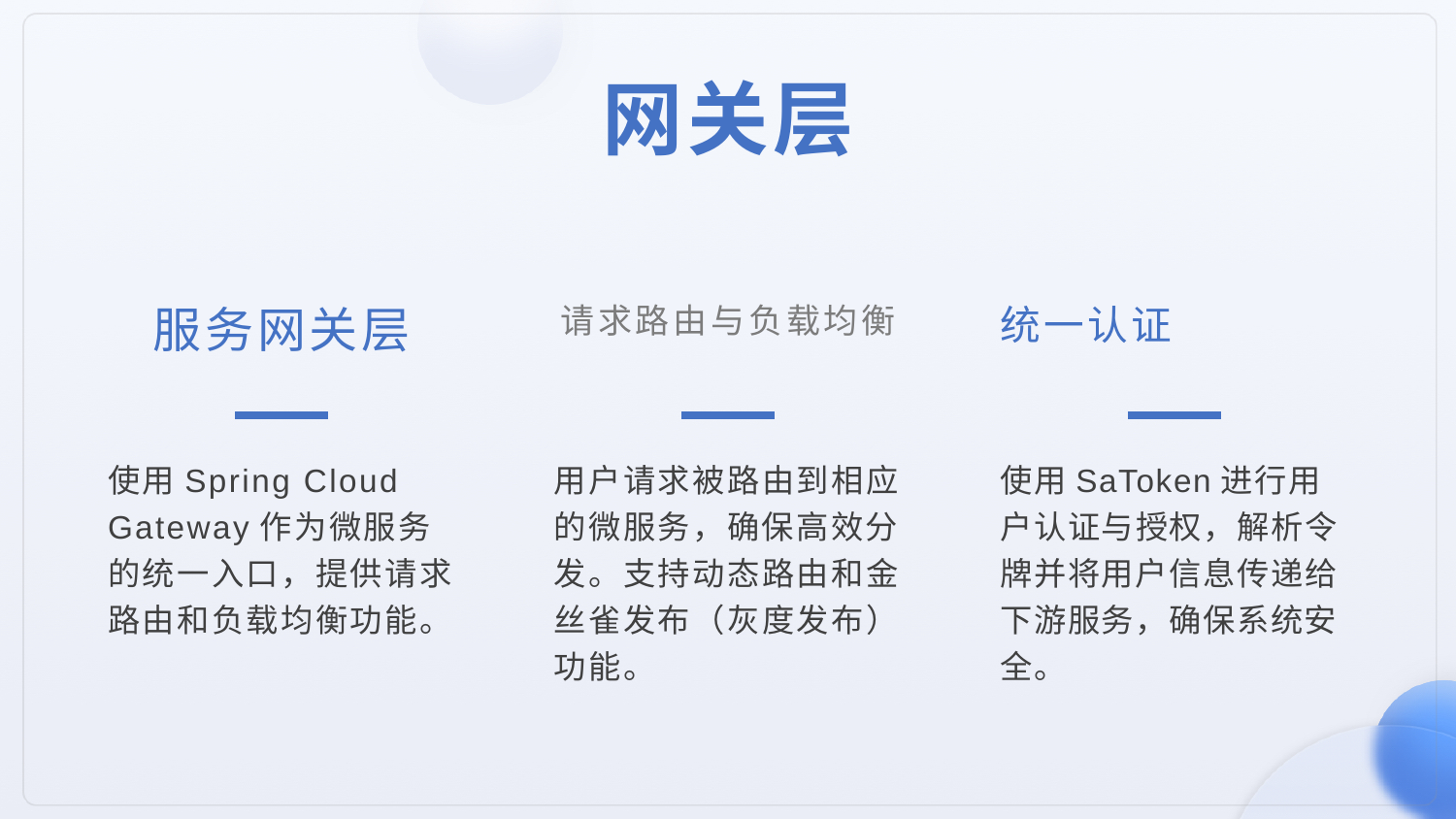

网关层
统一认证
服务网关层
请求路由与负载均衡
使用SaToken进行用户认证与授权，解析令牌并将用户信息传递给下游服务，确保系统安全。
使用Spring Cloud Gateway作为微服务的统一入口，提供请求路由和负载均衡功能。
用户请求被路由到相应的微服务，确保高效分发。支持动态路由和金丝雀发布（灰度发布）功能。